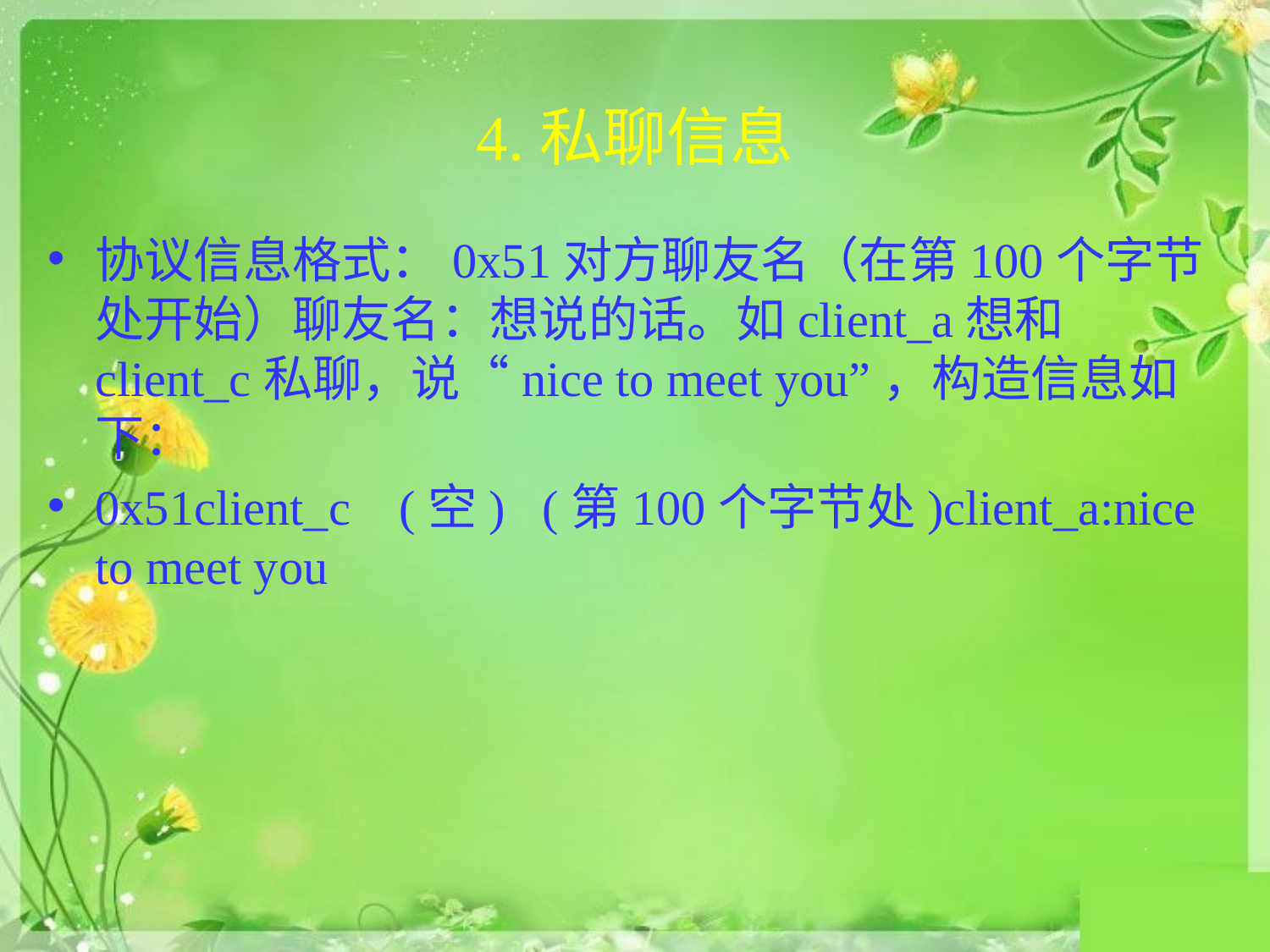

# 4.私聊信息
协议信息格式：0x51对方聊友名（在第100个字节处开始）聊友名：想说的话。如client_a想和client_c私聊，说“nice to meet you”，构造信息如下：
0x51client_c    (空)   (第100个字节处)client_a:nice to meet you